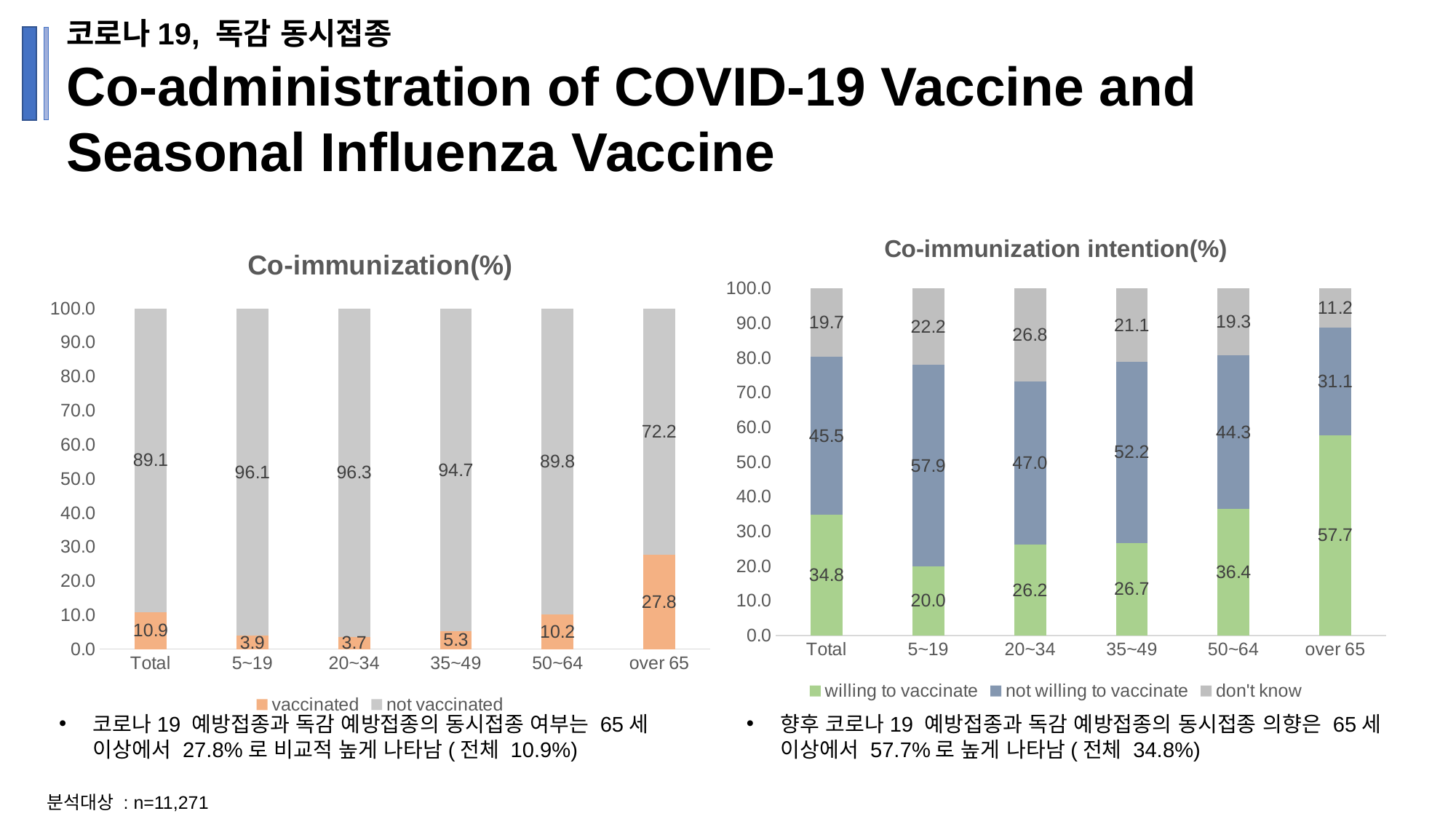

코로나19, 독감 동시접종
Co-administration of COVID-19 Vaccine and Seasonal Influenza Vaccine

### Chart: Co-immunization intention(%)

| Category | willing to vaccinate | not willing to vaccinate | don't know |
|---|---|---|---|
| Total | 34.8 | 45.5 | 19.7 |
| 5~19 | 20.0 | 57.9 | 22.2 |
| 20~34 | 26.2 | 47.0 | 26.8 |
| 35~49 | 26.7 | 52.2 | 21.1 |
| 50~64 | 36.4 | 44.3 | 19.3 |
| over 65 | 57.7 | 31.1 | 11.2 |

### Chart: Co-immunization(%)

| Category | vaccinated | not vaccinated |
|---|---|---|
| Total | 10.9 | 89.1 |
| 5~19 | 3.94 | 96.1 |
| 20~34 | 3.66 | 96.3 |
| 35~49 | 5.25 | 94.7 |
| 50~64 | 10.2 | 89.8 |
| over 65 | 27.8 | 72.2 |
코로나19 예방접종과 독감 예방접종의 동시접종 여부는 65세 이상에서 27.8%로 비교적 높게 나타남(전체 10.9%)
향후 코로나19 예방접종과 독감 예방접종의 동시접종 의향은 65세 이상에서 57.7%로 높게 나타남(전체 34.8%)
분석대상 : n=11,271